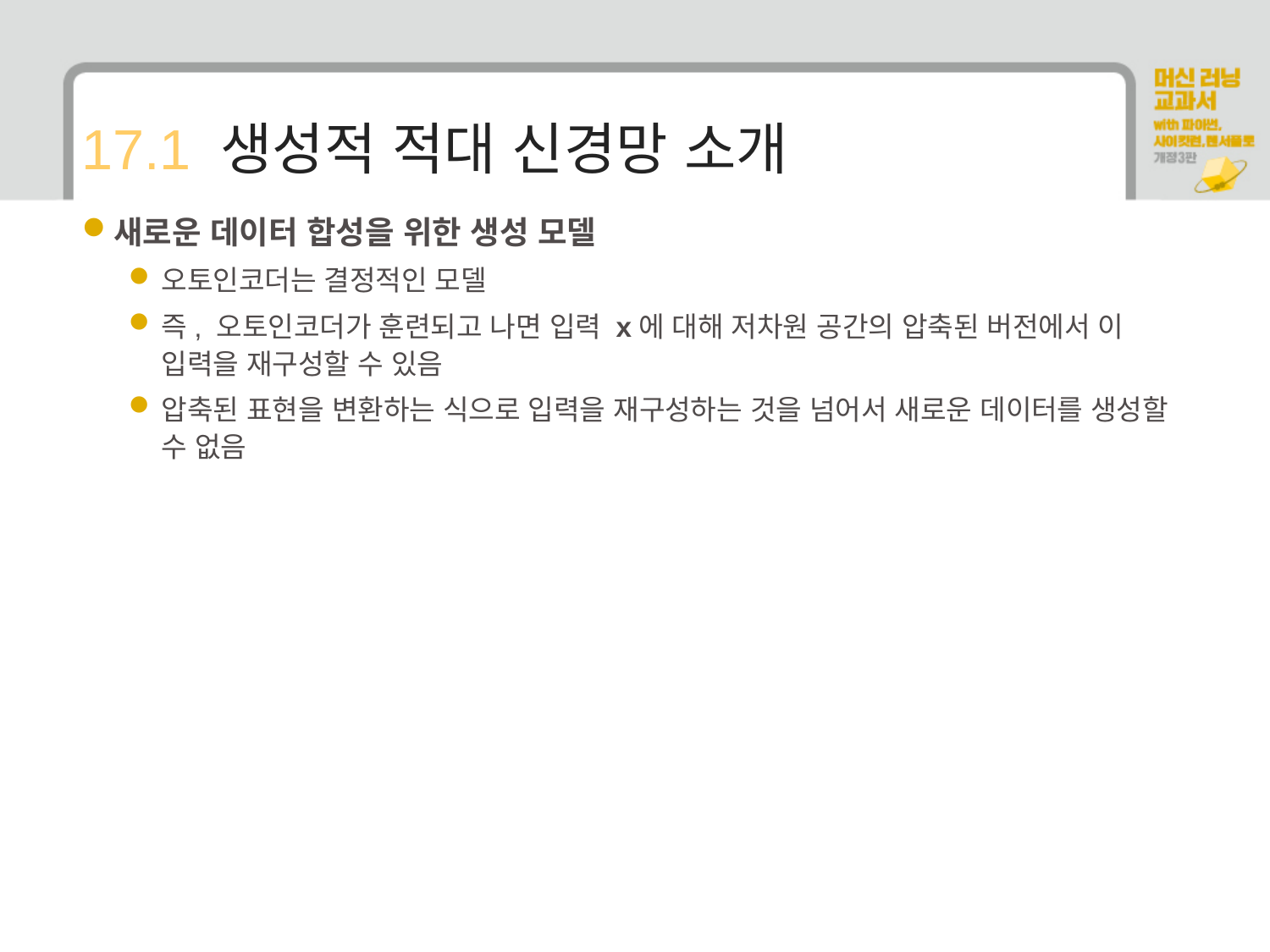

# 17.1 생성적 적대 신경망 소개
새로운 데이터 합성을 위한 생성 모델
오토인코더는 결정적인 모델
즉, 오토인코더가 훈련되고 나면 입력 x에 대해 저차원 공간의 압축된 버전에서 이 입력을 재구성할 수 있음
압축된 표현을 변환하는 식으로 입력을 재구성하는 것을 넘어서 새로운 데이터를 생성할 수 없음